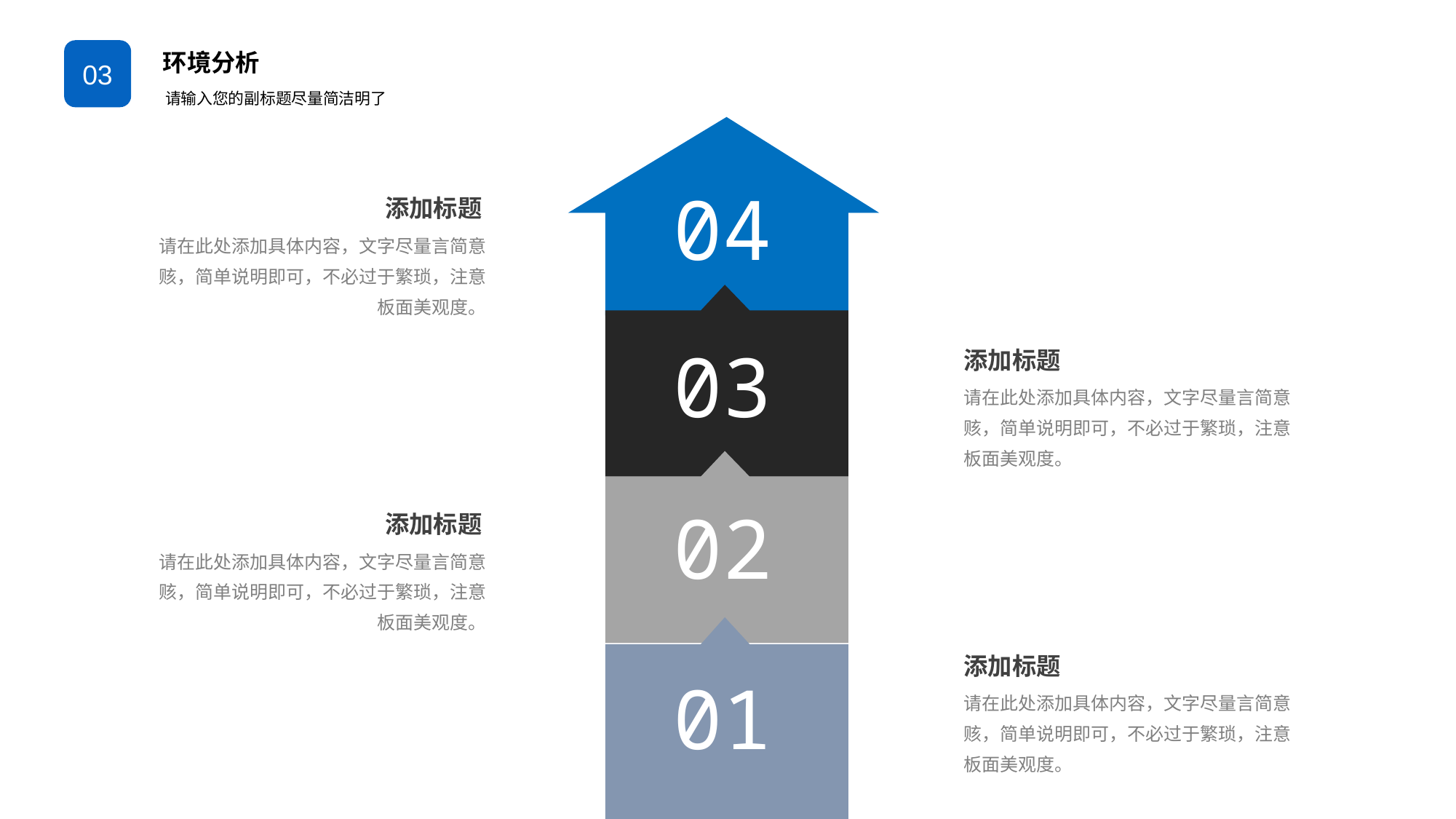

环境分析
请输入您的副标题尽量简洁明了
03

04
添加标题
请在此处添加具体内容，文字尽量言简意赅，简单说明即可，不必过于繁琐，注意板面美观度。

03
添加标题
请在此处添加具体内容，文字尽量言简意赅，简单说明即可，不必过于繁琐，注意板面美观度。

02
添加标题
请在此处添加具体内容，文字尽量言简意赅，简单说明即可，不必过于繁琐，注意板面美观度。

添加标题
01
请在此处添加具体内容，文字尽量言简意赅，简单说明即可，不必过于繁琐，注意板面美观度。